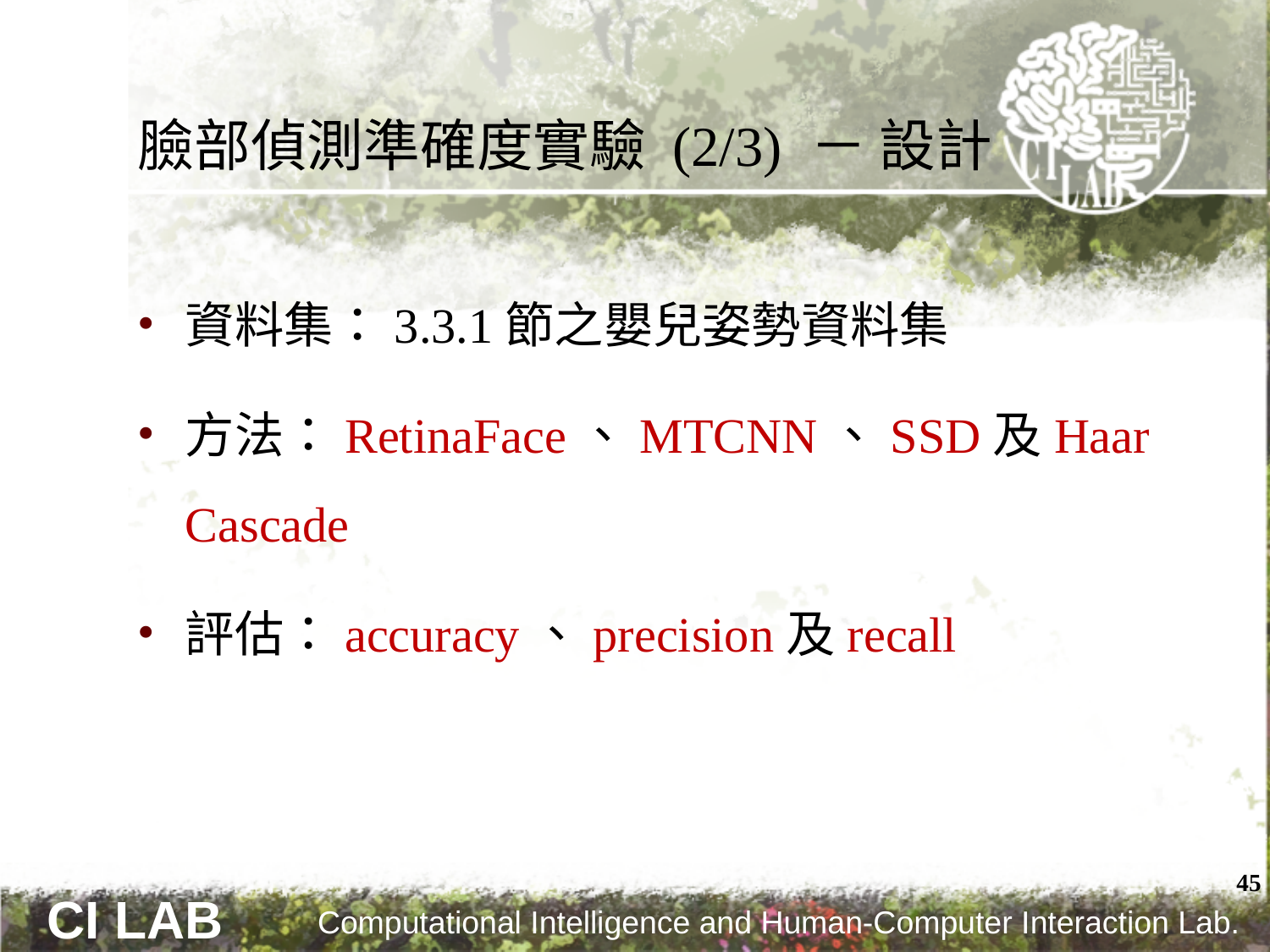

# 臉部偵測準確度實驗 (2/3) － 設計
資料集：3.3.1節之嬰兒姿勢資料集
方法：RetinaFace、MTCNN、SSD及Haar Cascade
評估：accuracy、precision及recall
45